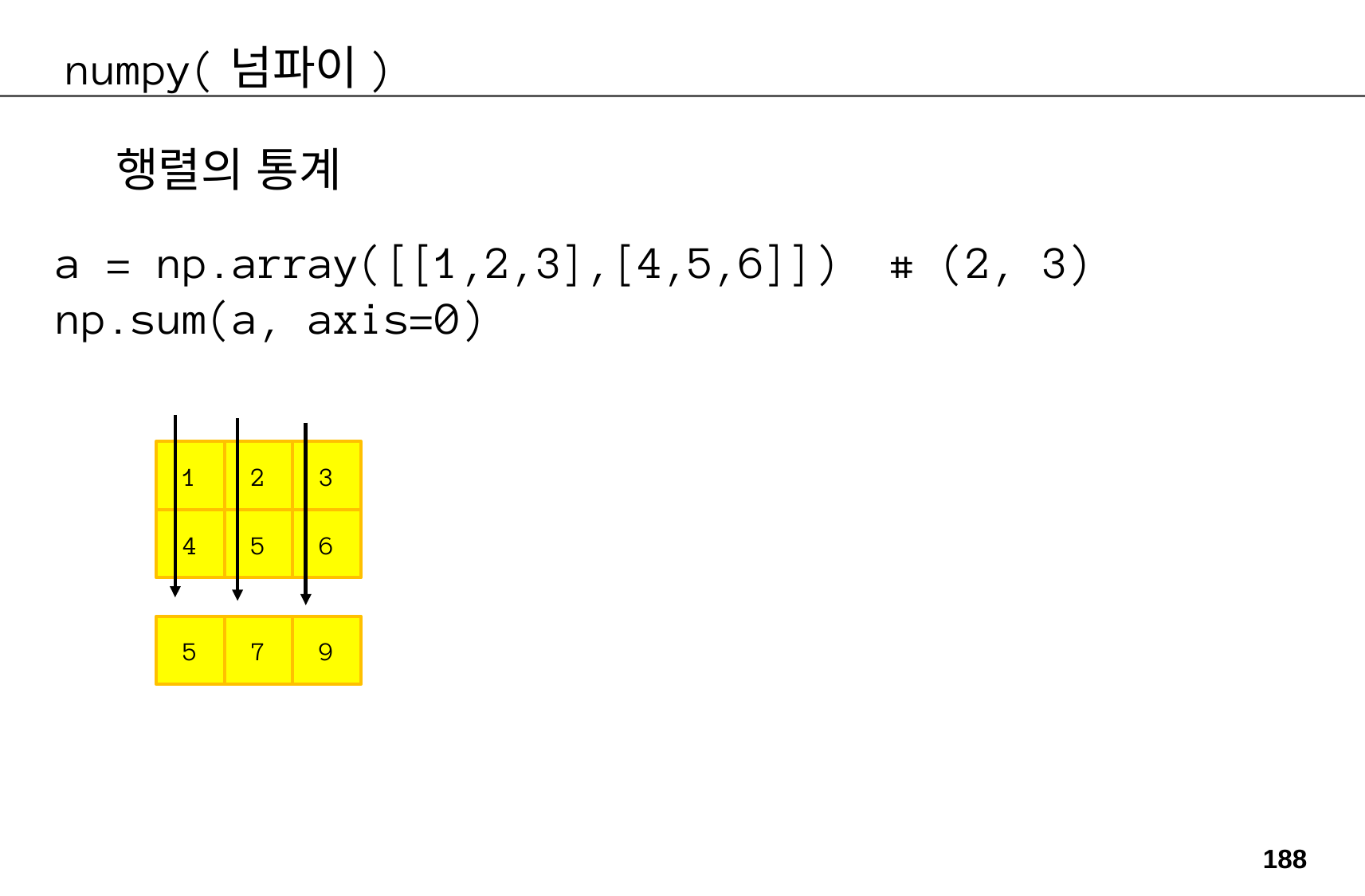

numpy(넘파이)
행렬의 통계
a = np.array([[1,2,3],[4,5,6]])  # (2, 3)
np.sum(a, axis=0)
1
2
3
4
5
6
5
7
9